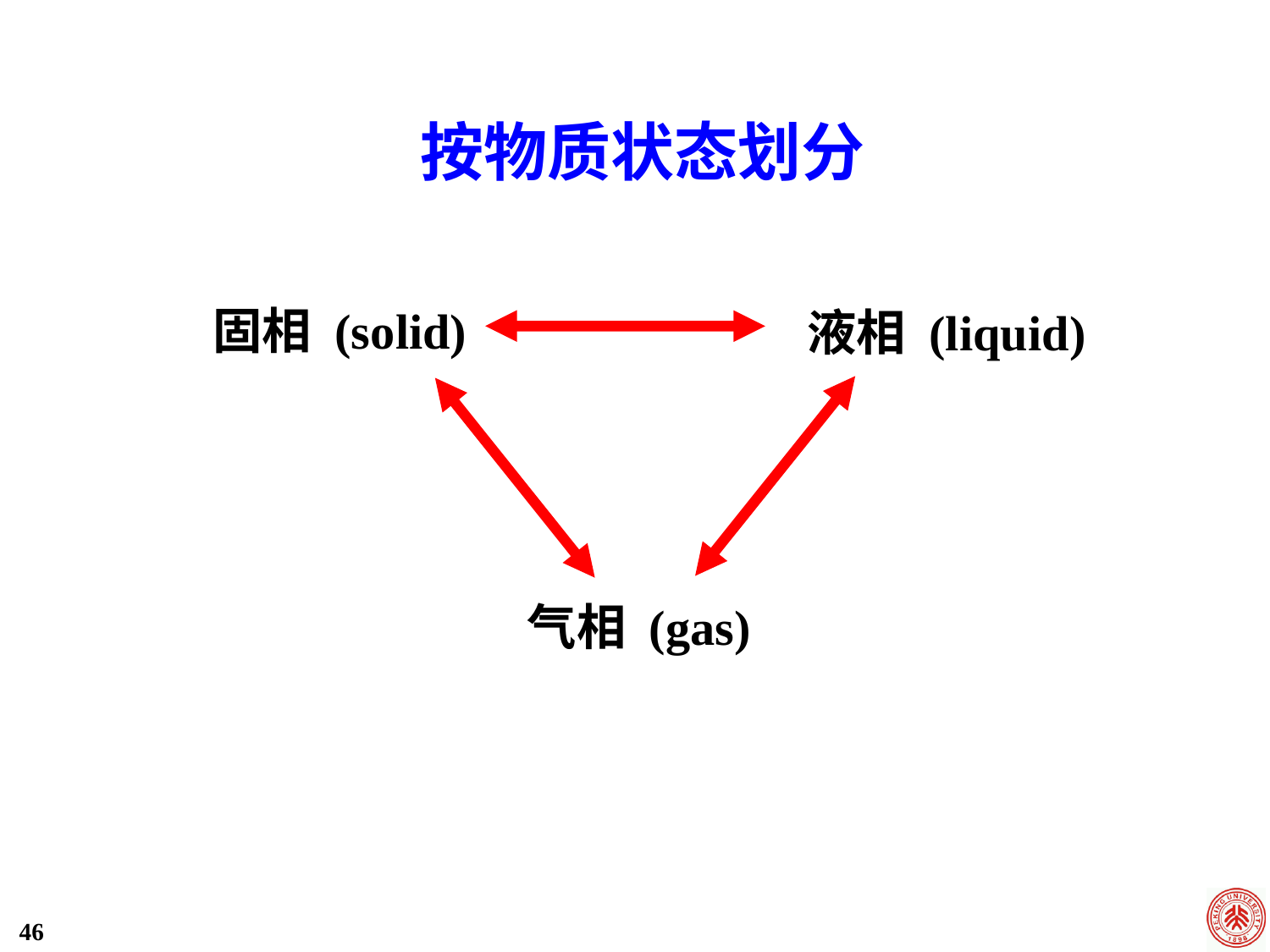

按物质状态划分
固相 (solid)
液相 (liquid)

气相 (gas)
46